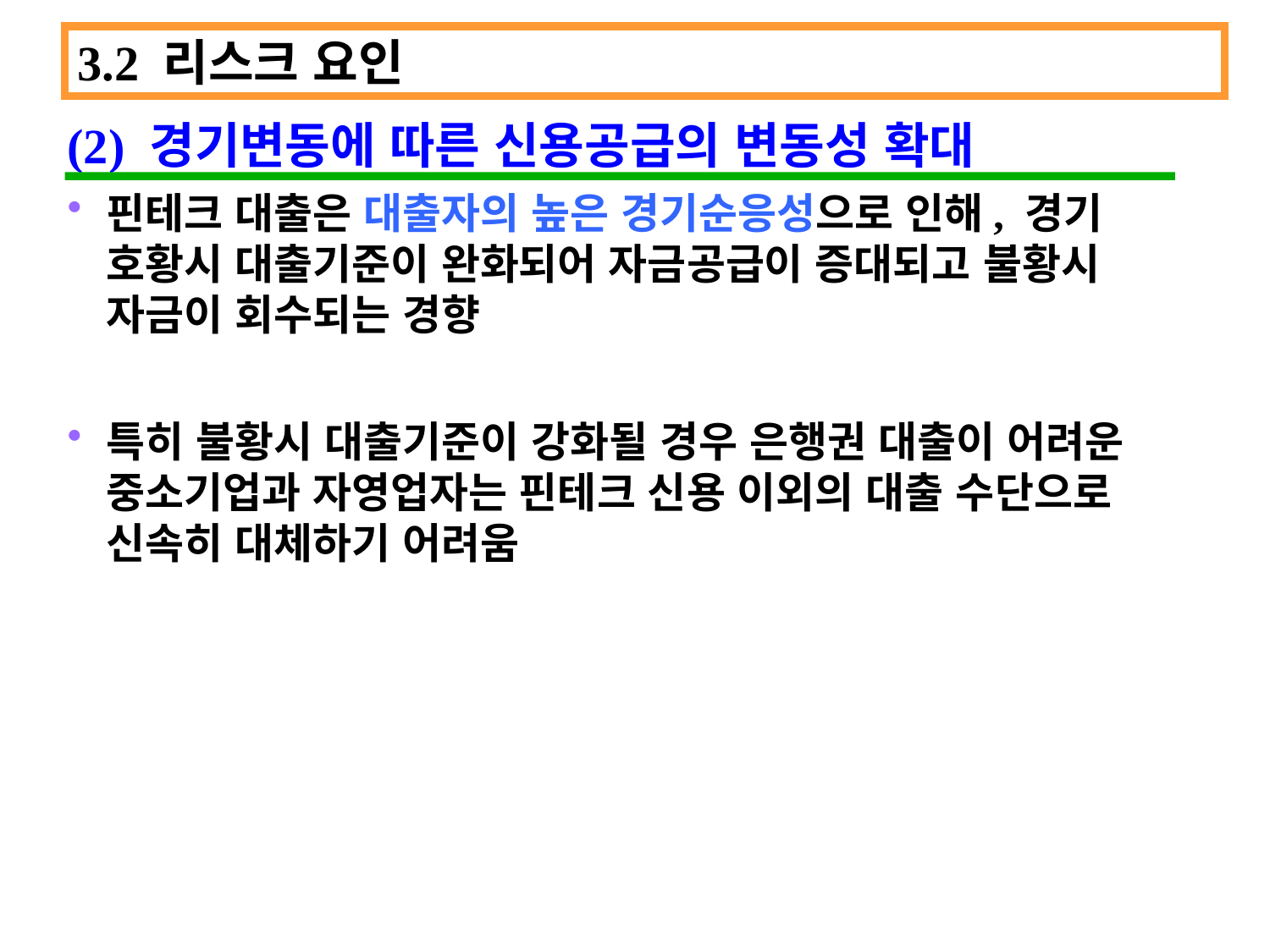

3.2 리스크 요인
(2) 경기변동에 따른 신용공급의 변동성 확대
핀테크 대출은 대출자의 높은 경기순응성으로 인해, 경기 호황시 대출기준이 완화되어 자금공급이 증대되고 불황시 자금이 회수되는 경향

특히 불황시 대출기준이 강화될 경우 은행권 대출이 어려운 중소기업과 자영업자는 핀테크 신용 이외의 대출 수단으로 신속히 대체하기 어려움